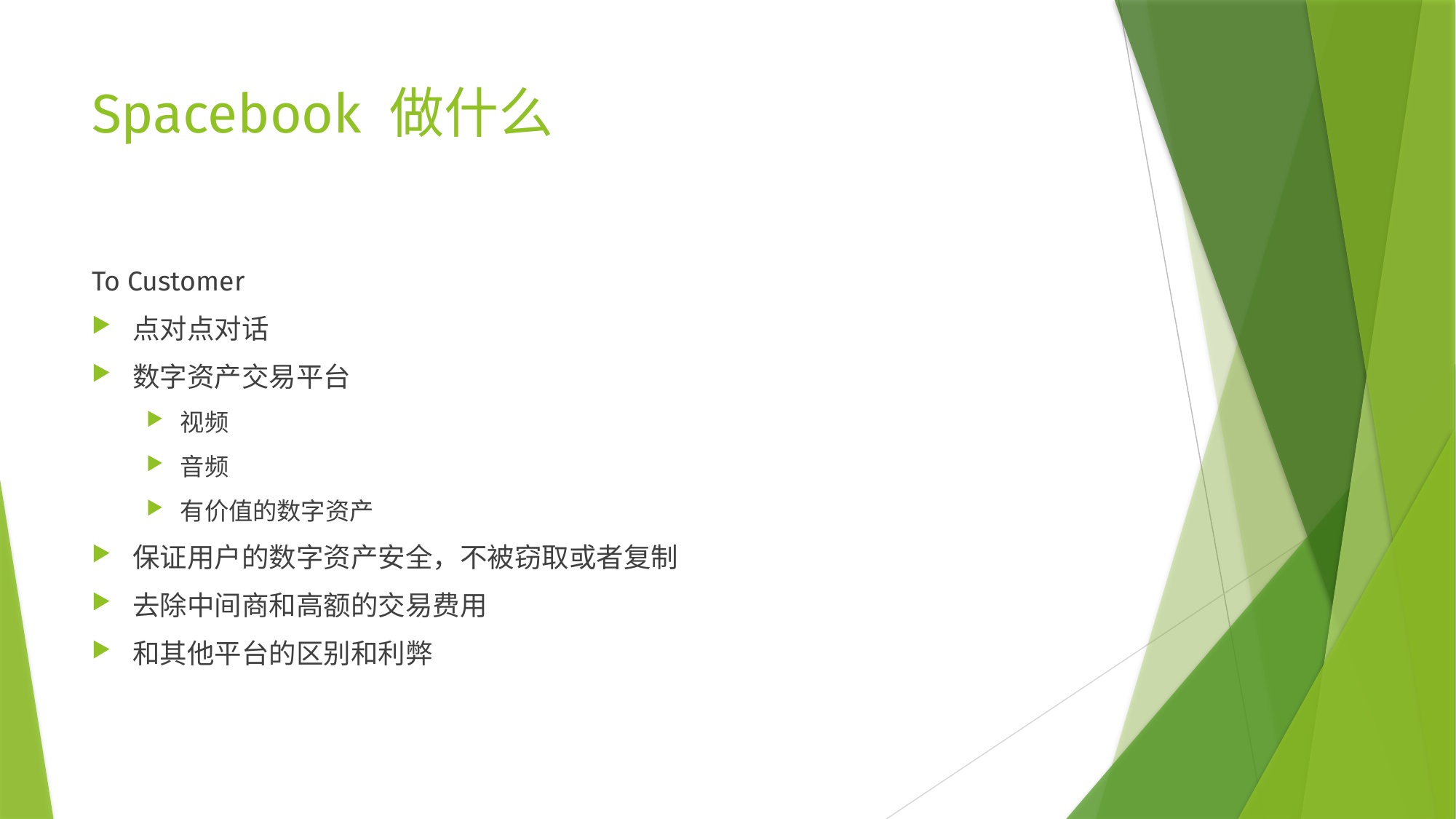

# Spacebook 做什么
To Customer
点对点对话
数字资产交易平台
视频
音频
有价值的数字资产
保证用户的数字资产安全，不被窃取或者复制
去除中间商和高额的交易费用
和其他平台的区别和利弊